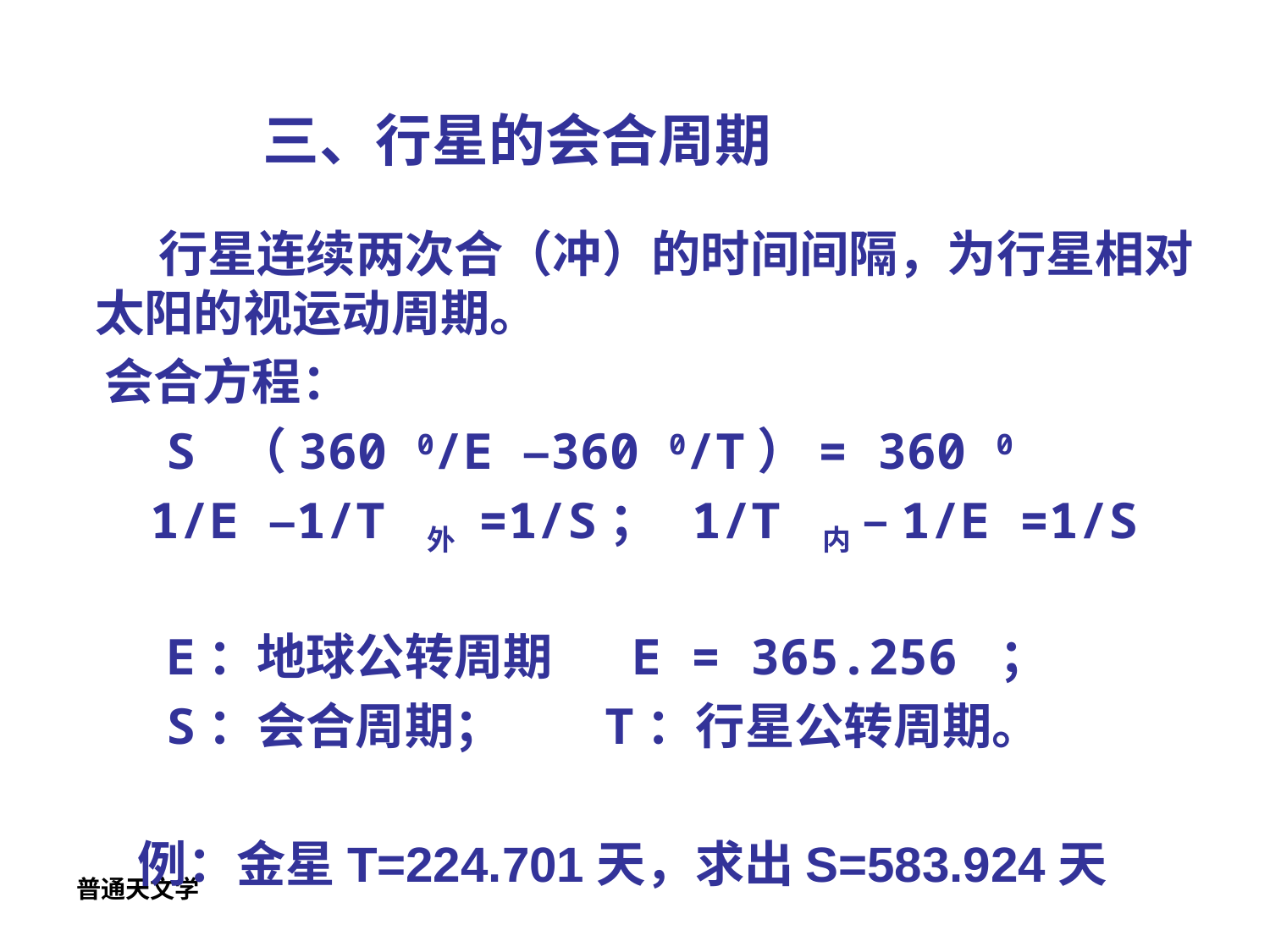

# 三、行星的会合周期
         行星连续两次合（冲）的时间间隔，为行星相对太阳的视运动周期。
    会合方程：
    S （360 0/E –360 0/T）= 360 0
      1/E –1/T 外 =1/S；  1/T 内 –1/E =1/S
    E：地球公转周期      E = 365.256 ；
    S：会合周期；        T：行星公转周期。

       例：金星T=224.701天，求出S=583.924天
普通天文学